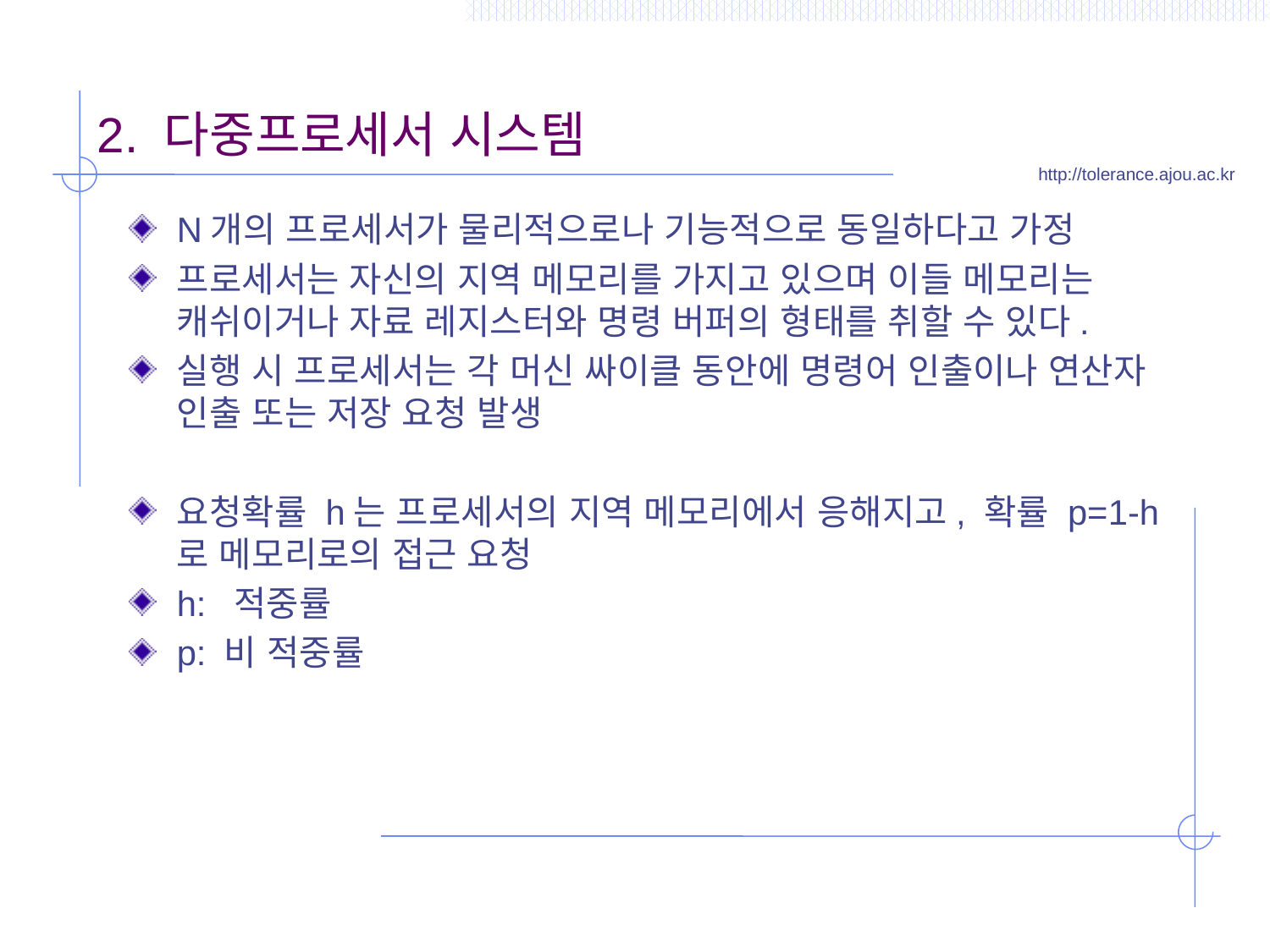

# 2. 다중프로세서 시스템
N개의 프로세서가 물리적으로나 기능적으로 동일하다고 가정
프로세서는 자신의 지역 메모리를 가지고 있으며 이들 메모리는 캐쉬이거나 자료 레지스터와 명령 버퍼의 형태를 취할 수 있다.
실행 시 프로세서는 각 머신 싸이클 동안에 명령어 인출이나 연산자 인출 또는 저장 요청 발생

요청확률 h는 프로세서의 지역 메모리에서 응해지고, 확률 p=1-h로 메모리로의 접근 요청
h:  적중률
p: 비 적중률